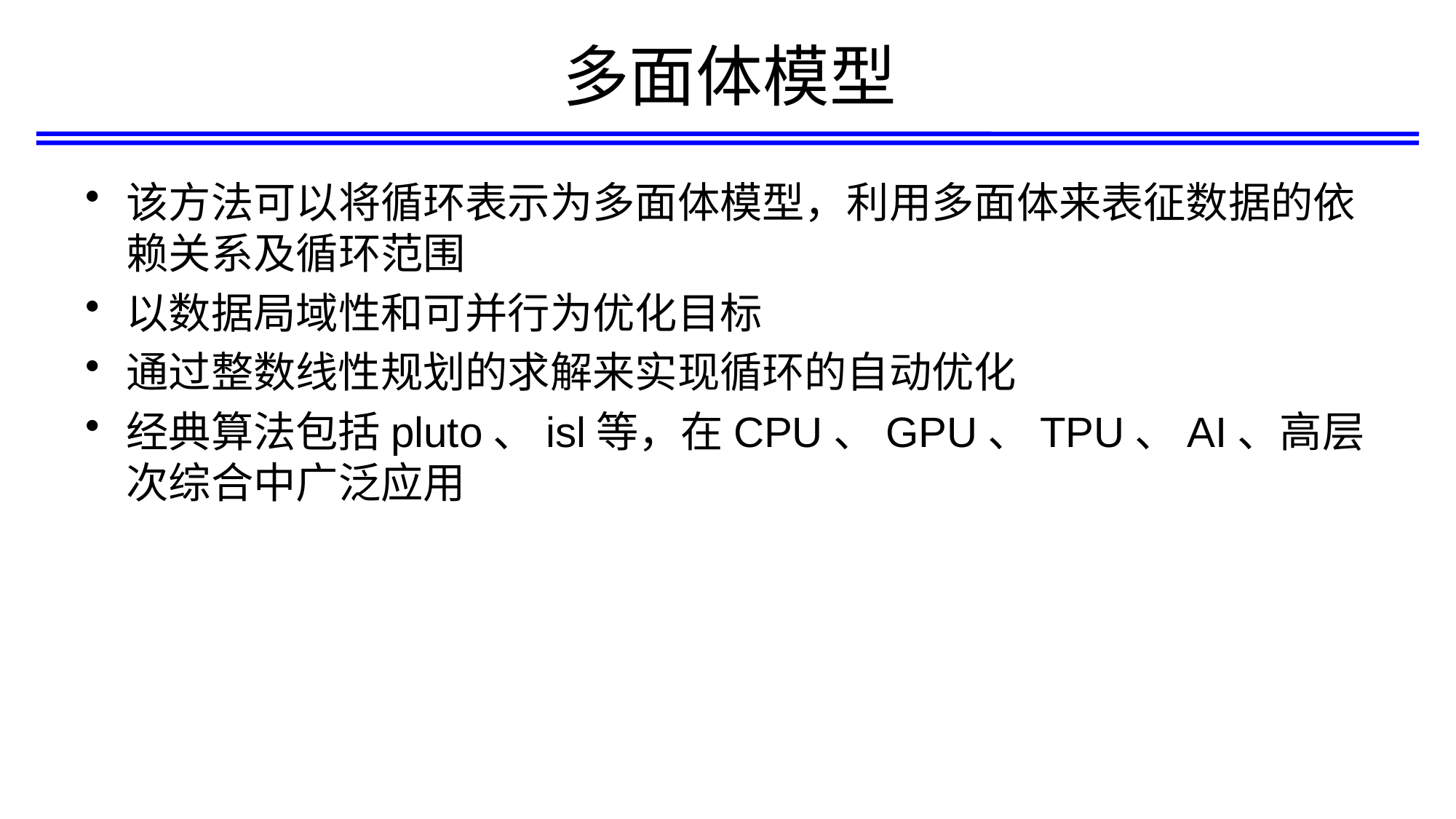

# 多面体模型
该方法可以将循环表示为多面体模型，利用多面体来表征数据的依赖关系及循环范围
以数据局域性和可并行为优化目标
通过整数线性规划的求解来实现循环的自动优化
经典算法包括pluto、isl等，在CPU、GPU、TPU、AI、高层次综合中广泛应用